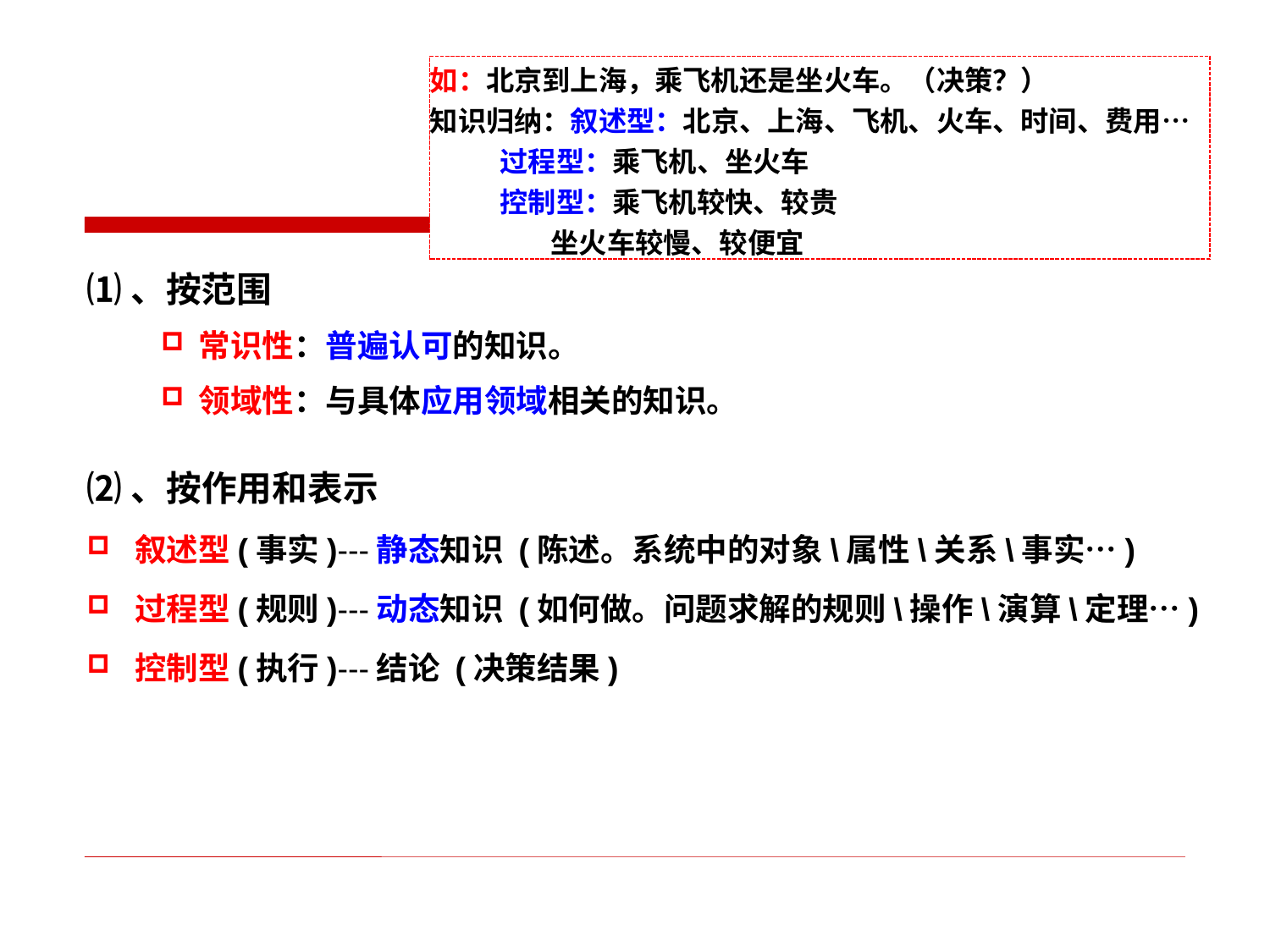

如：北京到上海，乘飞机还是坐火车。（决策？）
知识归纳：叙述型：北京、上海、飞机、火车、时间、费用…
          过程型：乘飞机、坐火车
          控制型：乘飞机较快、较贵
                  坐火车较慢、较便宜
⑴、按范围
常识性：普遍认可的知识。
领域性：与具体应用领域相关的知识。
⑵、按作用和表示
叙述型(事实)---静态知识 (陈述。系统中的对象\属性\关系\事实…)
过程型(规则)---动态知识 (如何做。问题求解的规则\操作\演算\定理…)
控制型(执行)---结论 (决策结果)